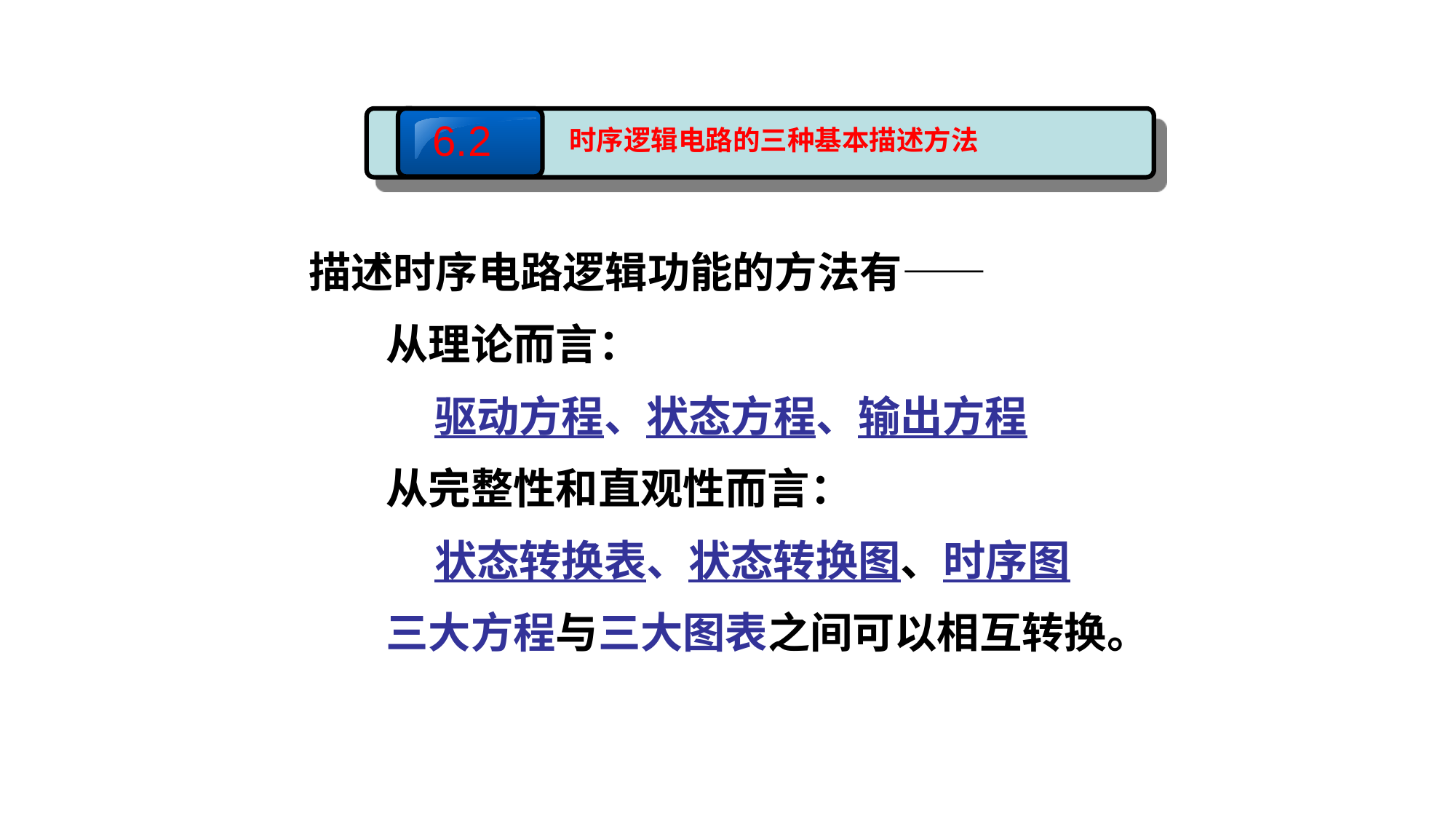

6.2

时序逻辑电路的三种基本描述方法
描述时序电路逻辑功能的方法有——
       从理论而言：
            驱动方程、状态方程、输出方程
       从完整性和直观性而言：
            状态转换表、状态转换图、时序图
       三大方程与三大图表之间可以相互转换。